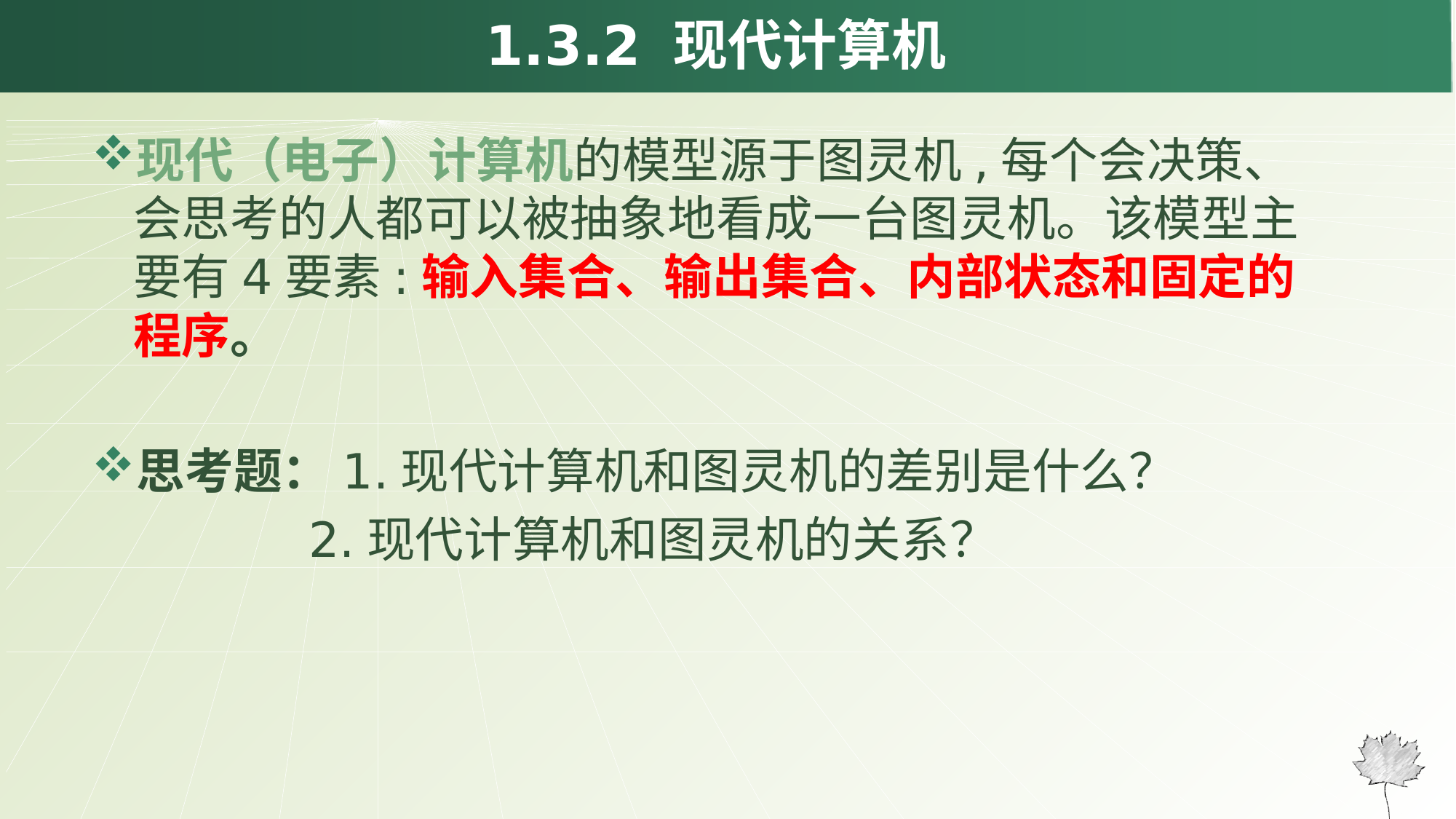

1.3.2 现代计算机
现代（电子）计算机的模型源于图灵机,每个会决策、会思考的人都可以被抽象地看成一台图灵机。该模型主要有4要素:输入集合、输出集合、内部状态和固定的程序。

思考题：1.现代计算机和图灵机的差别是什么？
              2.现代计算机和图灵机的关系？